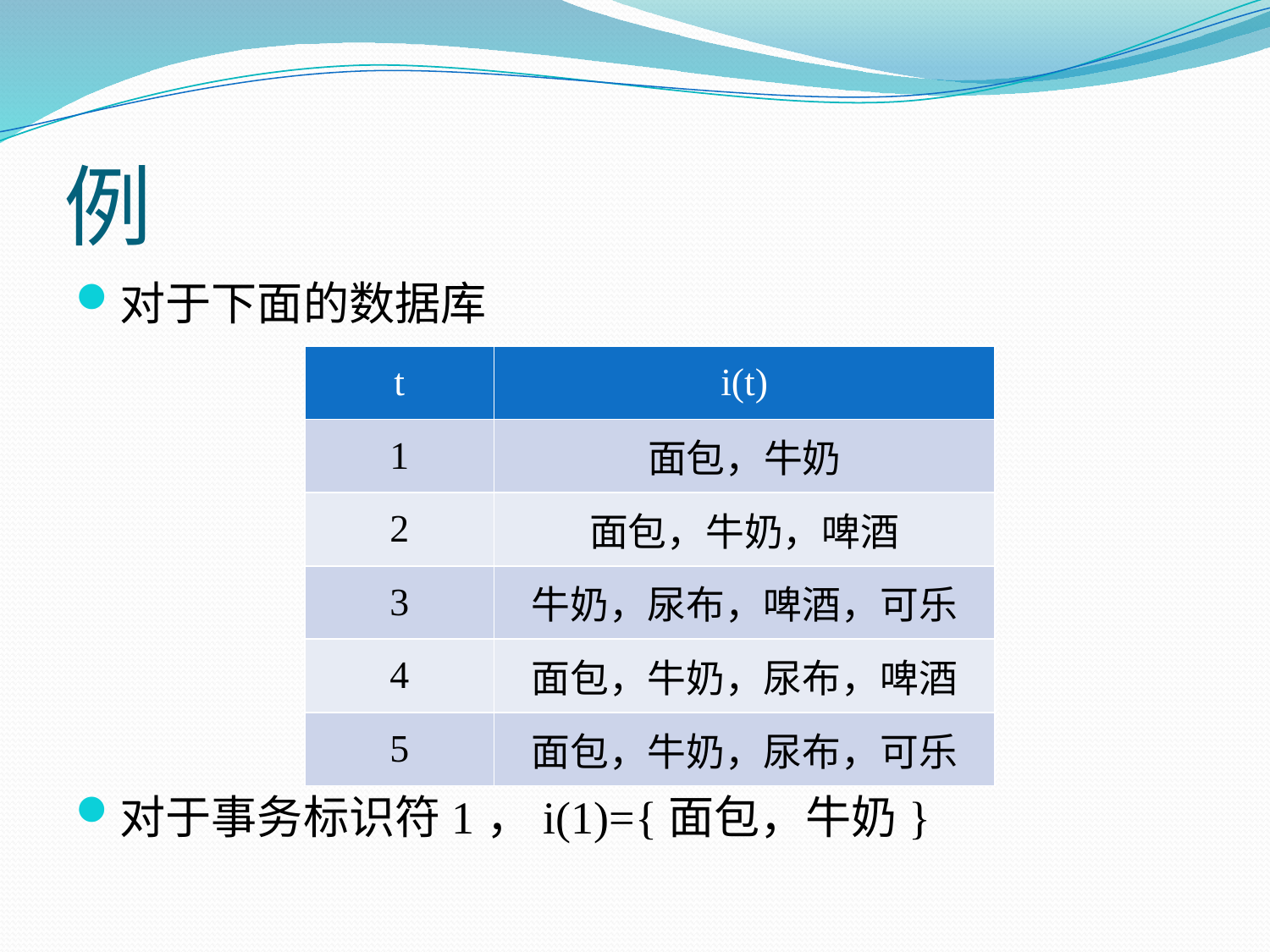

# 例
对于下面的数据库

对于事务标识符1，i(1)={面包，牛奶}
| t | i(t) |
| --- | --- |
| 1 | 面包，牛奶 |
| 2 | 面包，牛奶，啤酒 |
| 3 | 牛奶，尿布，啤酒，可乐 |
| 4 | 面包，牛奶，尿布，啤酒 |
| 5 | 面包，牛奶，尿布，可乐 |